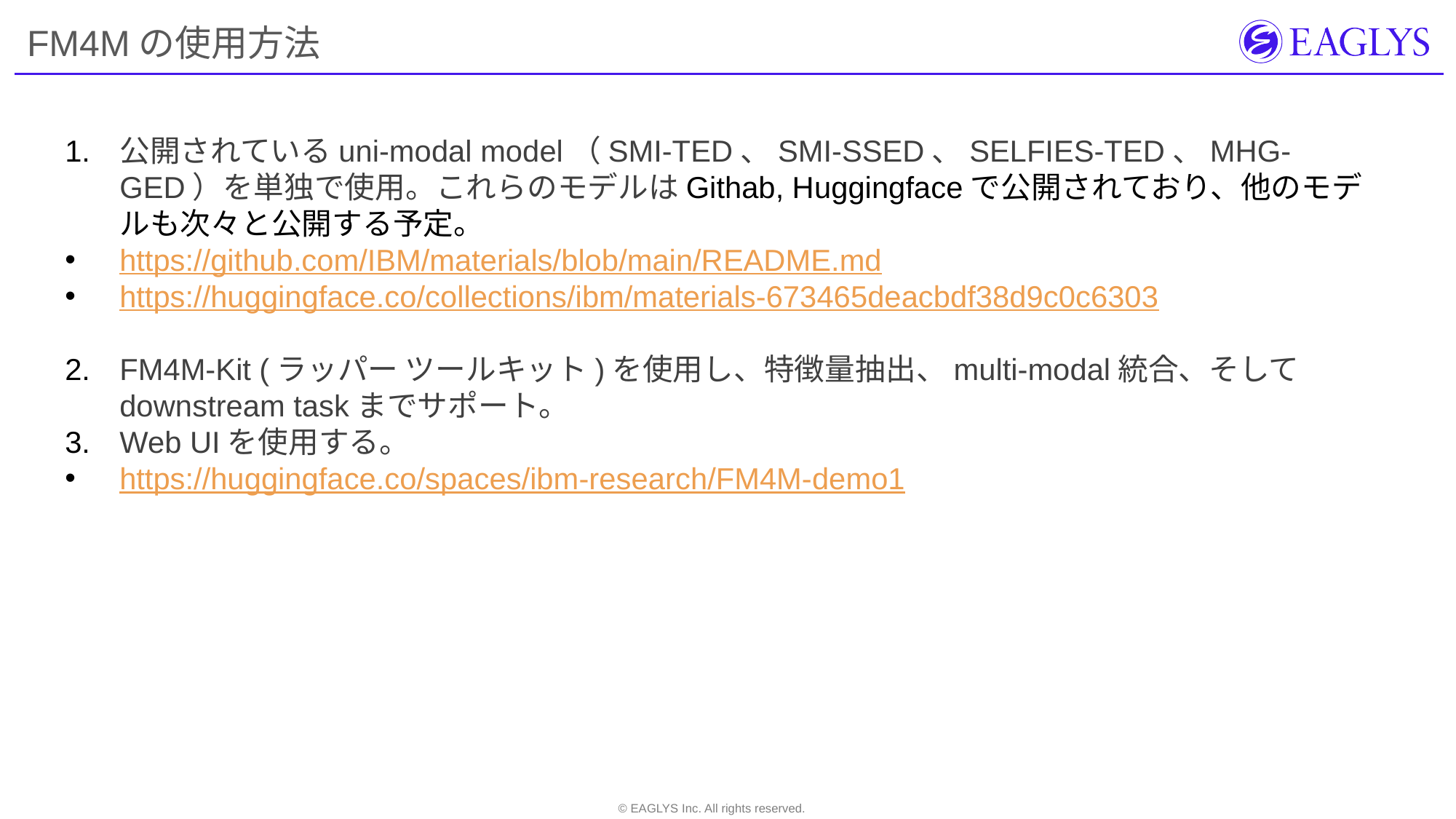

# FM4Mの使用方法
公開されているuni-modal model（SMI-TED、SMI-SSED、SELFIES-TED、MHG-GED）を単独で使用。これらのモデルはGithab, Huggingfaceで公開されており、他のモデルも次々と公開する予定。
https://github.com/IBM/materials/blob/main/README.md
https://huggingface.co/collections/ibm/materials-673465deacbdf38d9c0c6303

FM4M-Kit (ラッパー ツールキット)を使用し、特徴量抽出、multi-modal統合、そしてdownstream taskまでサポート。
Web UIを使用する。
https://huggingface.co/spaces/ibm-research/FM4M-demo1